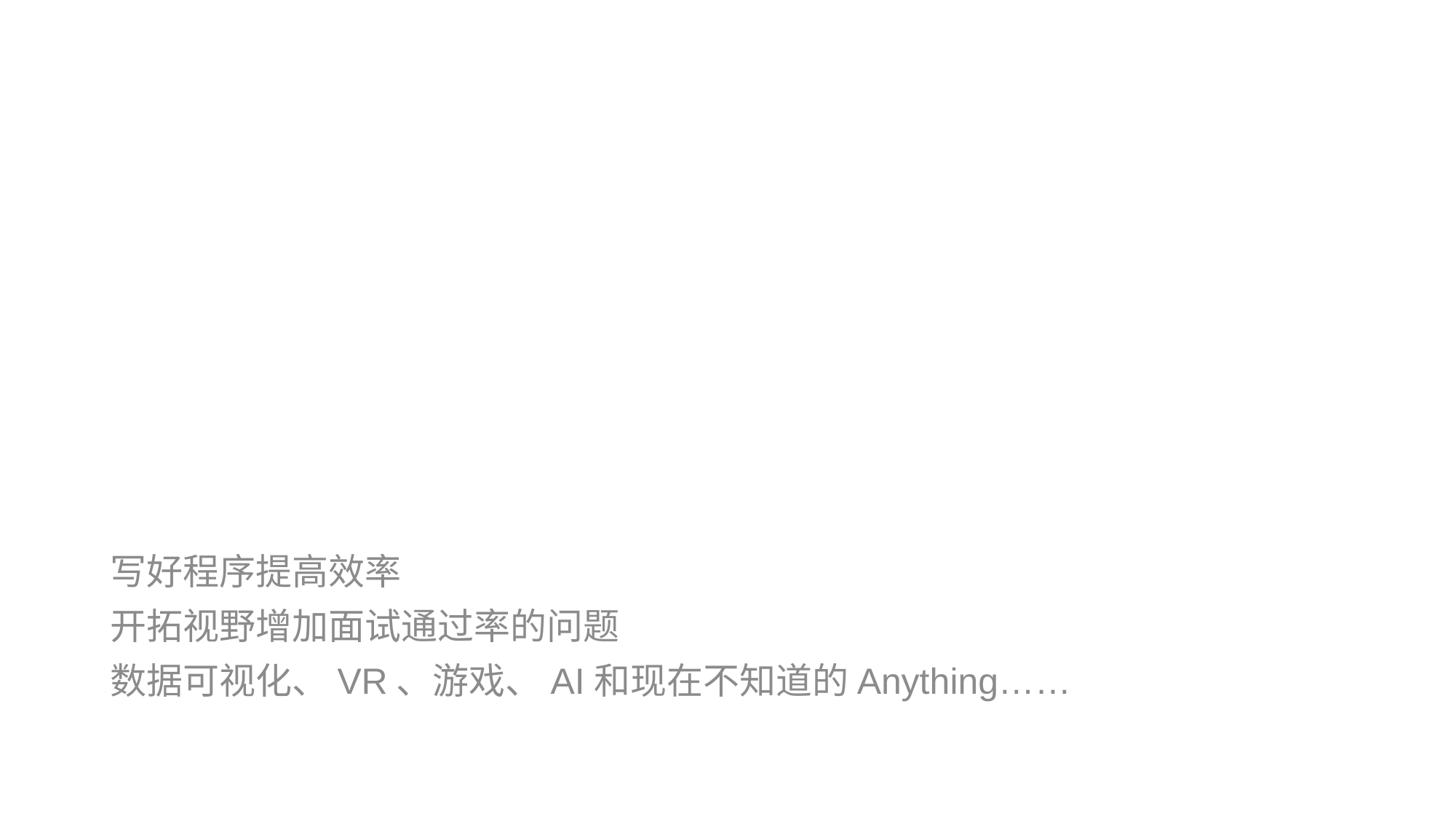

# 应对变革和提升自我
写好程序提高效率
开拓视野增加面试通过率的问题
数据可视化、VR、游戏、AI和现在不知道的Anything……